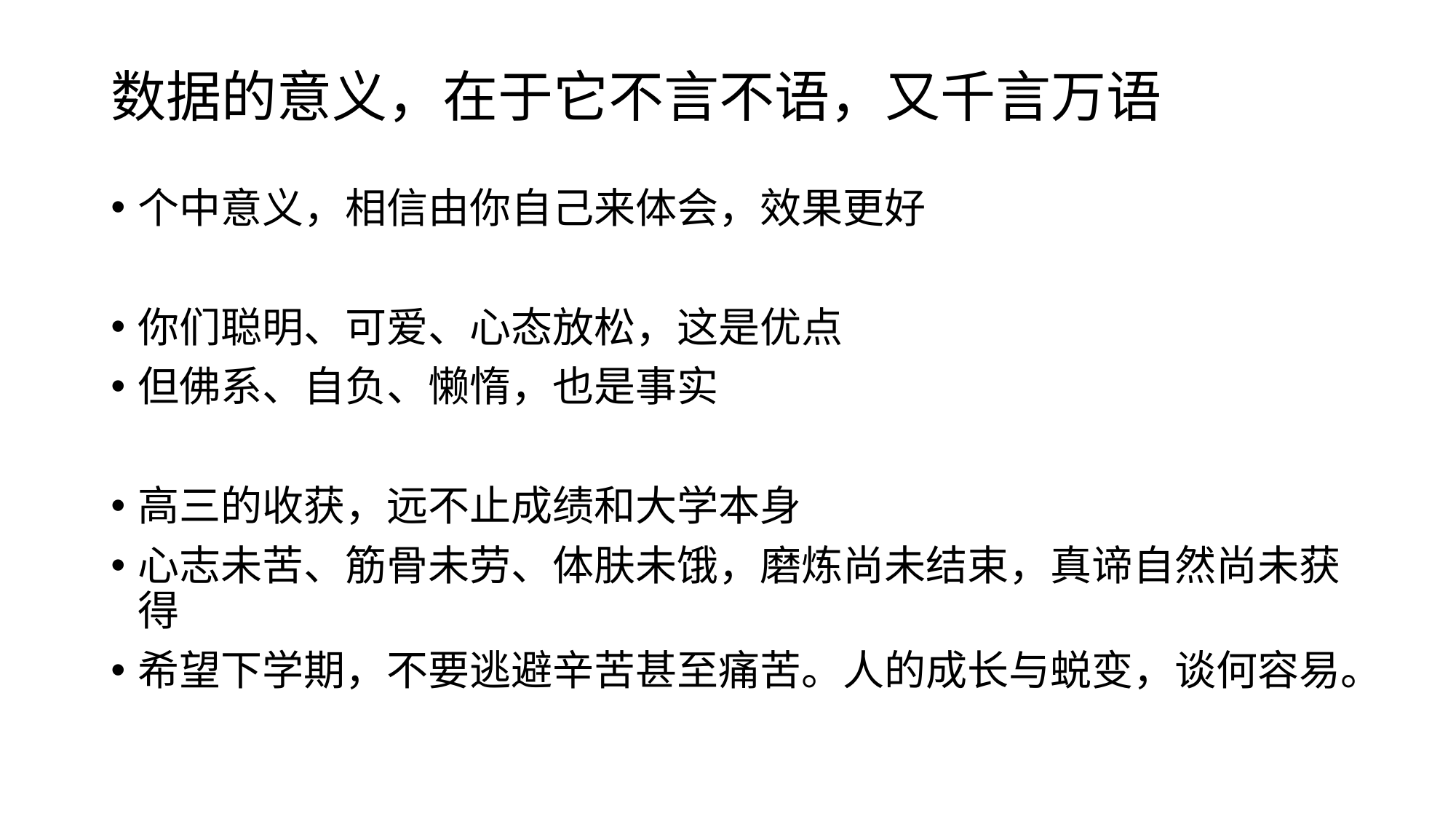

# 数据的意义，在于它不言不语，又千言万语
个中意义，相信由你自己来体会，效果更好

你们聪明、可爱、心态放松，这是优点
但佛系、自负、懒惰，也是事实

高三的收获，远不止成绩和大学本身
心志未苦、筋骨未劳、体肤未饿，磨炼尚未结束，真谛自然尚未获得
希望下学期，不要逃避辛苦甚至痛苦。人的成长与蜕变，谈何容易。